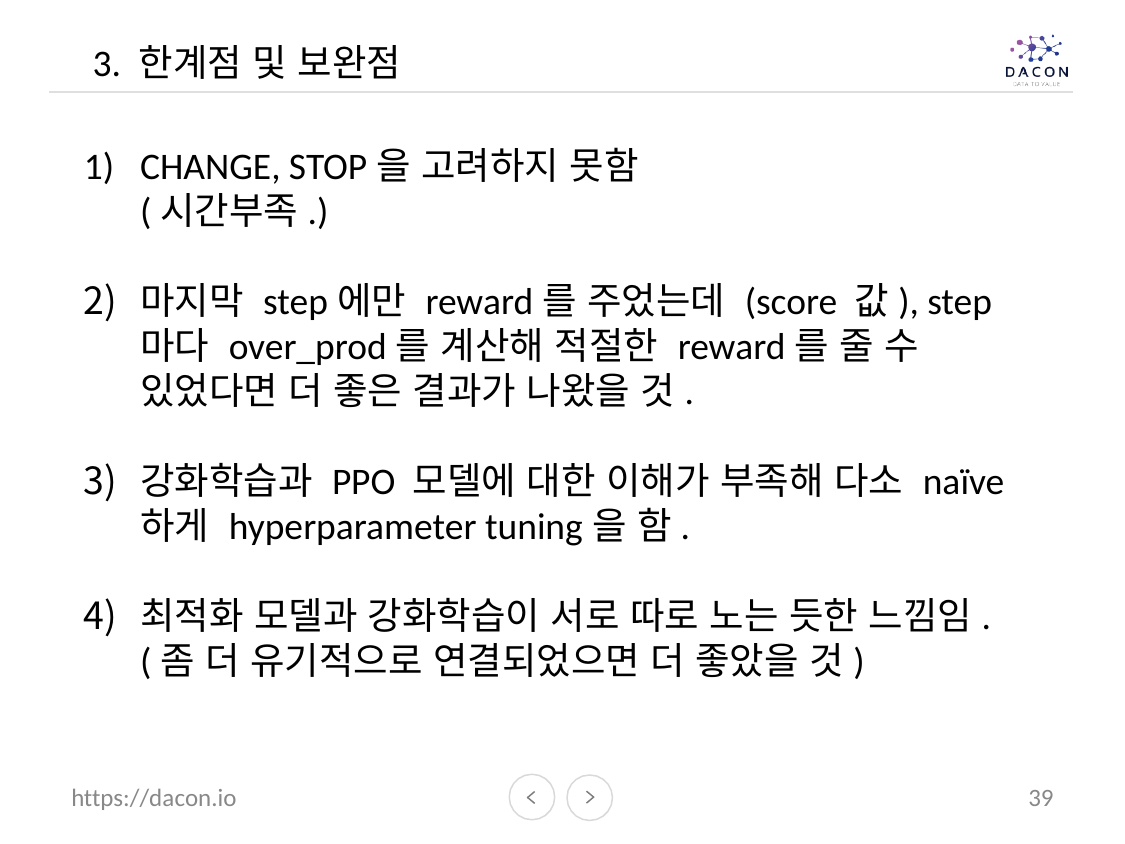

3. 한계점 및 보완점
CHANGE, STOP을 고려하지 못함
(시간부족.)
마지막 step에만 reward를 주었는데 (score 값), step마다 over_prod를 계산해 적절한 reward를 줄 수 있었다면 더 좋은 결과가 나왔을 것.
강화학습과 PPO 모델에 대한 이해가 부족해 다소 naïve하게 hyperparameter tuning을 함.
최적화 모델과 강화학습이 서로 따로 노는 듯한 느낌임.
(좀 더 유기적으로 연결되었으면 더 좋았을 것)
https://dacon.io
39